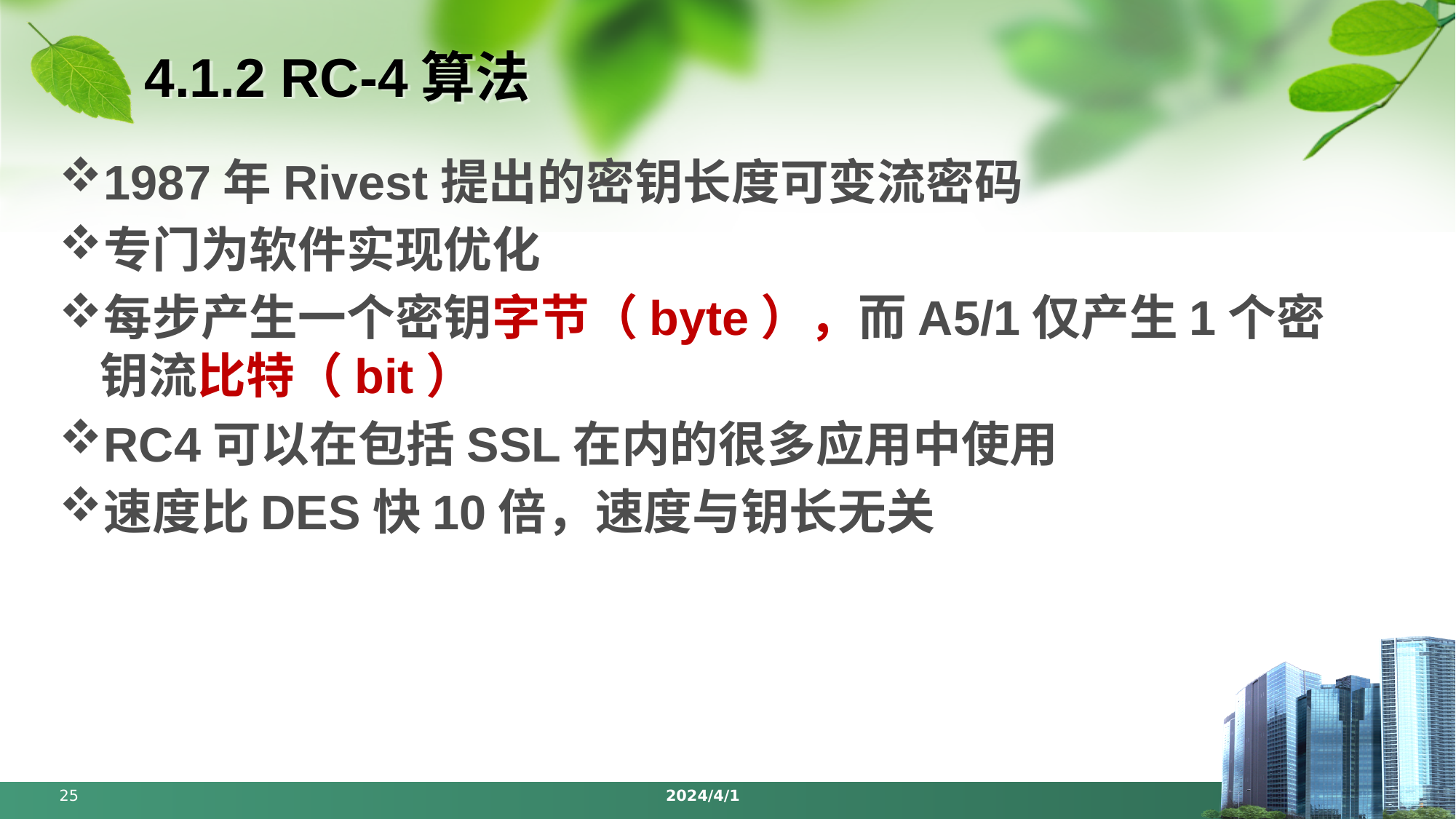

# 4.1.2 RC-4算法
1987年Rivest提出的密钥长度可变流密码
专门为软件实现优化
每步产生一个密钥字节（byte），而A5/1仅产生1个密钥流比特（bit）
RC4可以在包括SSL在内的很多应用中使用
速度比DES快10倍，速度与钥长无关
25
2024/4/1